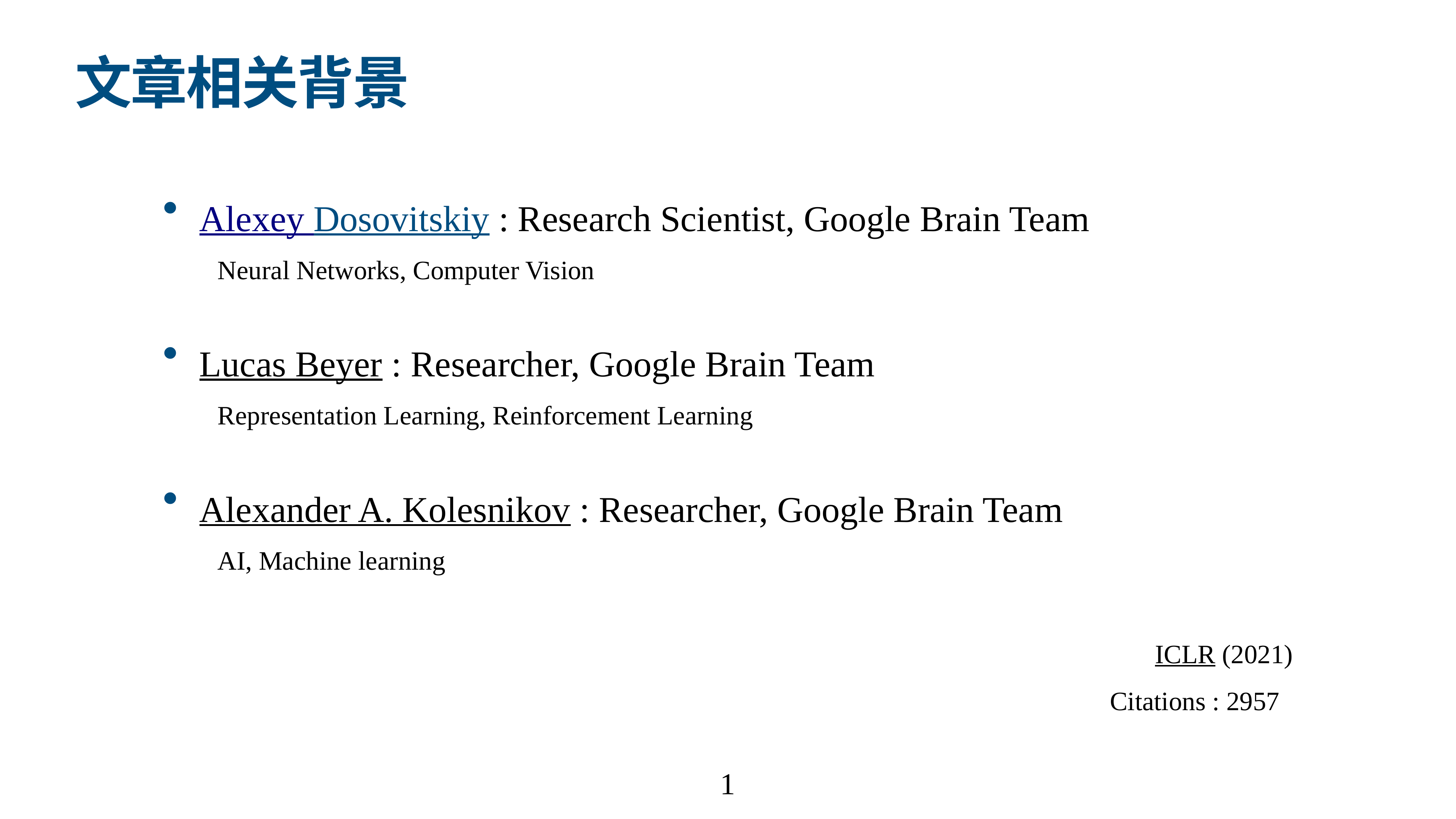

# 文章相关背景
Alexey Dosovitskiy : Research Scientist, Google Brain Team
Neural Networks, Computer Vision

Lucas Beyer : Researcher, Google Brain Team
Representation Learning, Reinforcement Learning

Alexander A. Kolesnikov : Researcher, Google Brain Team
AI, Machine learning

ICLR (2021)
Citations : 2957
1